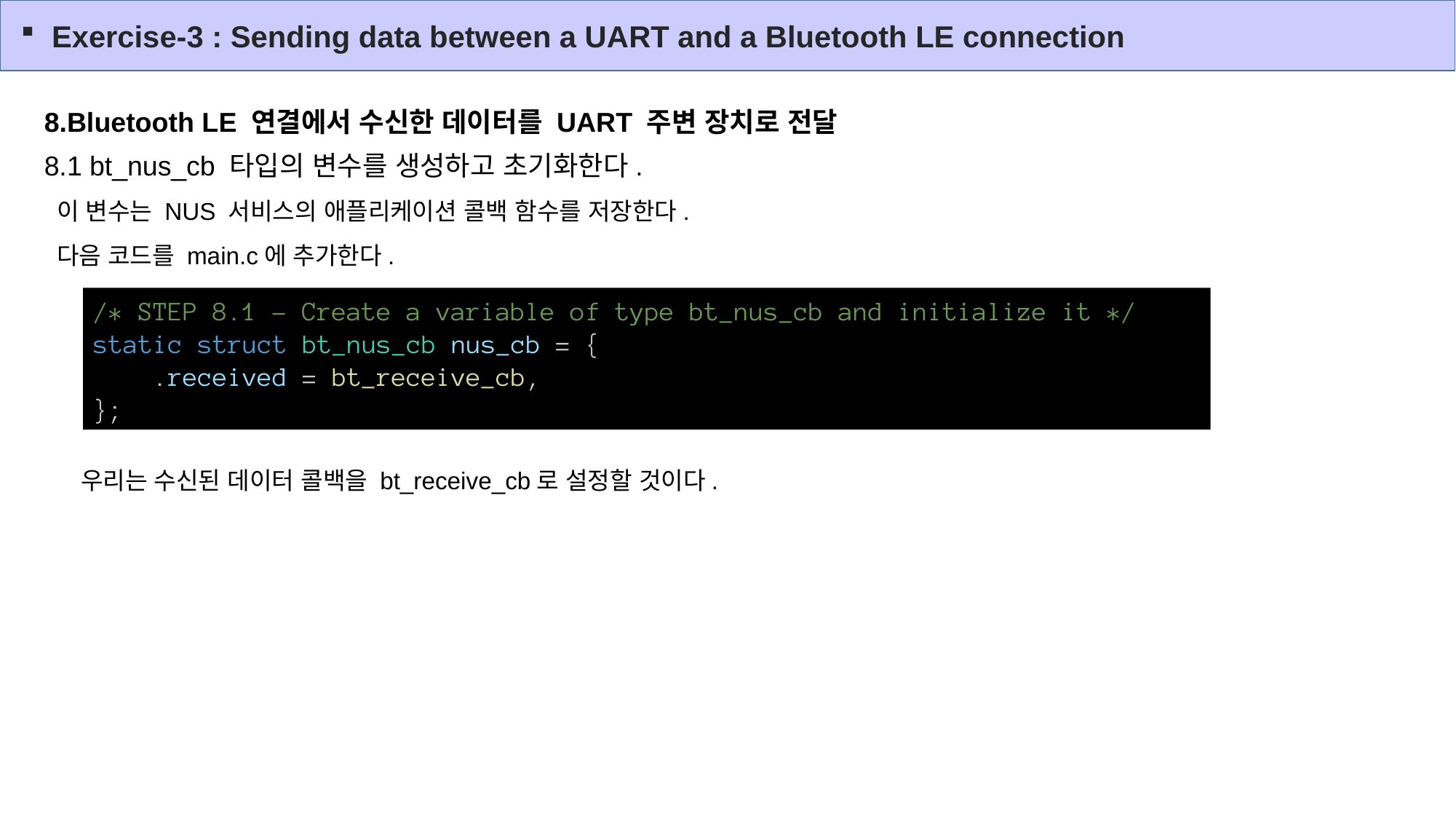

Exercise-3 : Sending data between a UART and a Bluetooth LE connection
Bluetooth LE 연결에서 수신한 데이터를 UART 주변 장치로 전달
8.1 bt_nus_cb 타입의 변수를 생성하고 초기화한다.
 이 변수는 NUS 서비스의 애플리케이션 콜백 함수를 저장한다.
 다음 코드를 main.c에 추가한다.
/* STEP 8.1 - Create a variable of type bt_nus_cb and initialize it */
static struct bt_nus_cb nus_cb = {
    .received = bt_receive_cb,
};

우리는 수신된 데이터 콜백을 bt_receive_cb로 설정할 것이다.